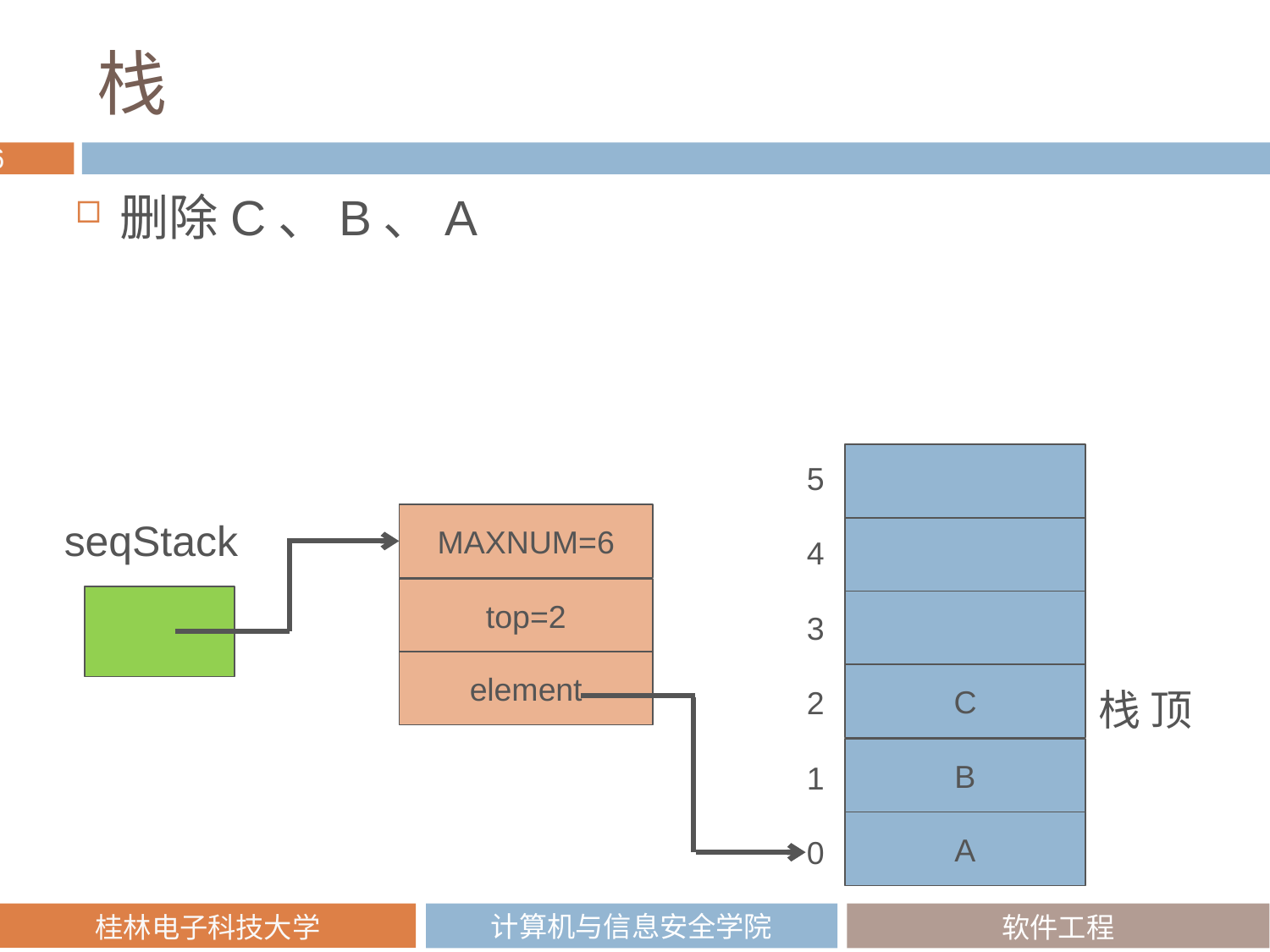

# 栈
删除C、B、A

5
MAXNUM=6
seqStack

4
top=2

3
element
C
栈 顶
2
B
1
A
0